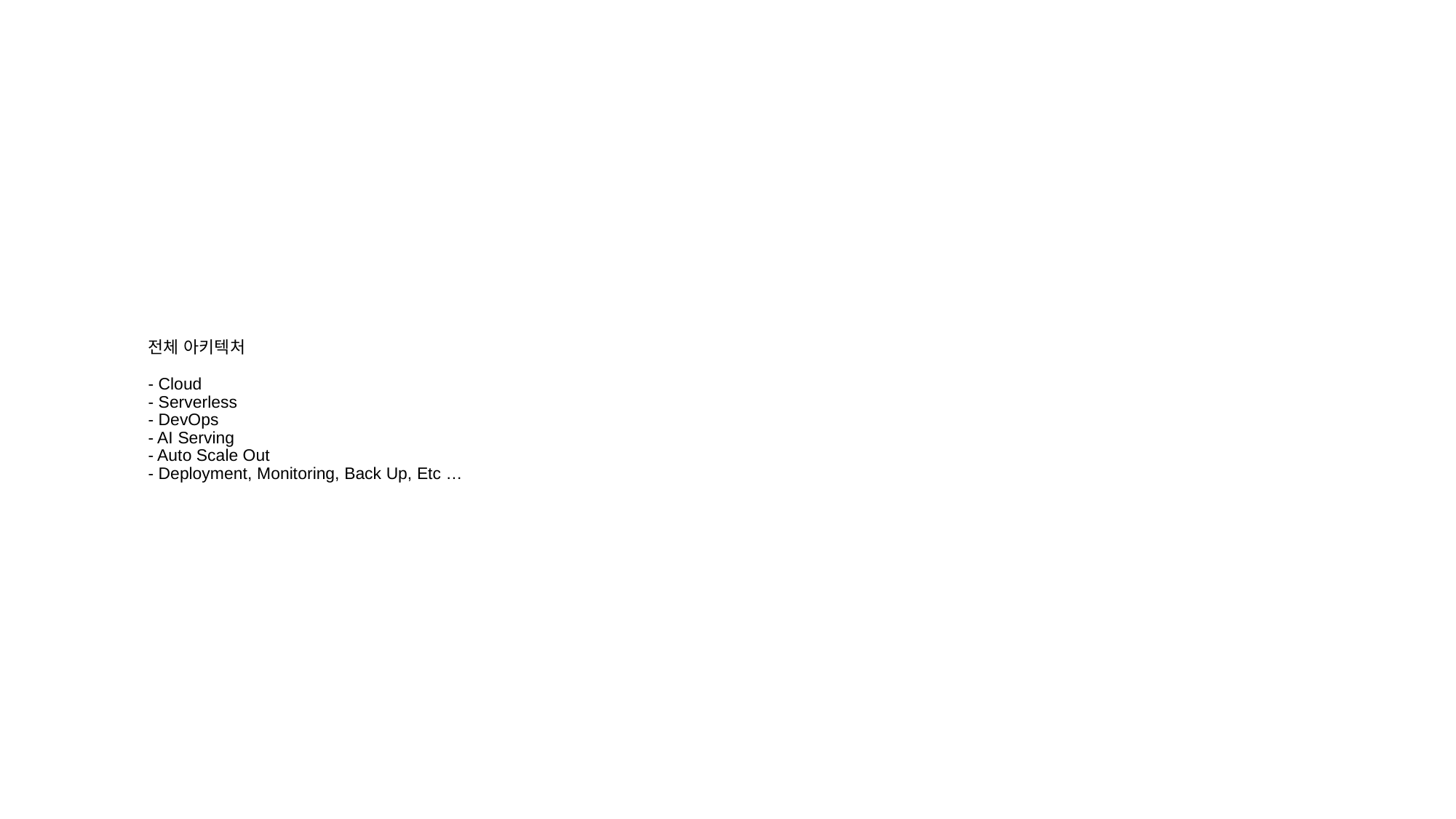

# 전체 아키텍처 - Cloud - Serverless - DevOps - AI Serving - Auto Scale Out - Deployment, Monitoring, Back Up, Etc …